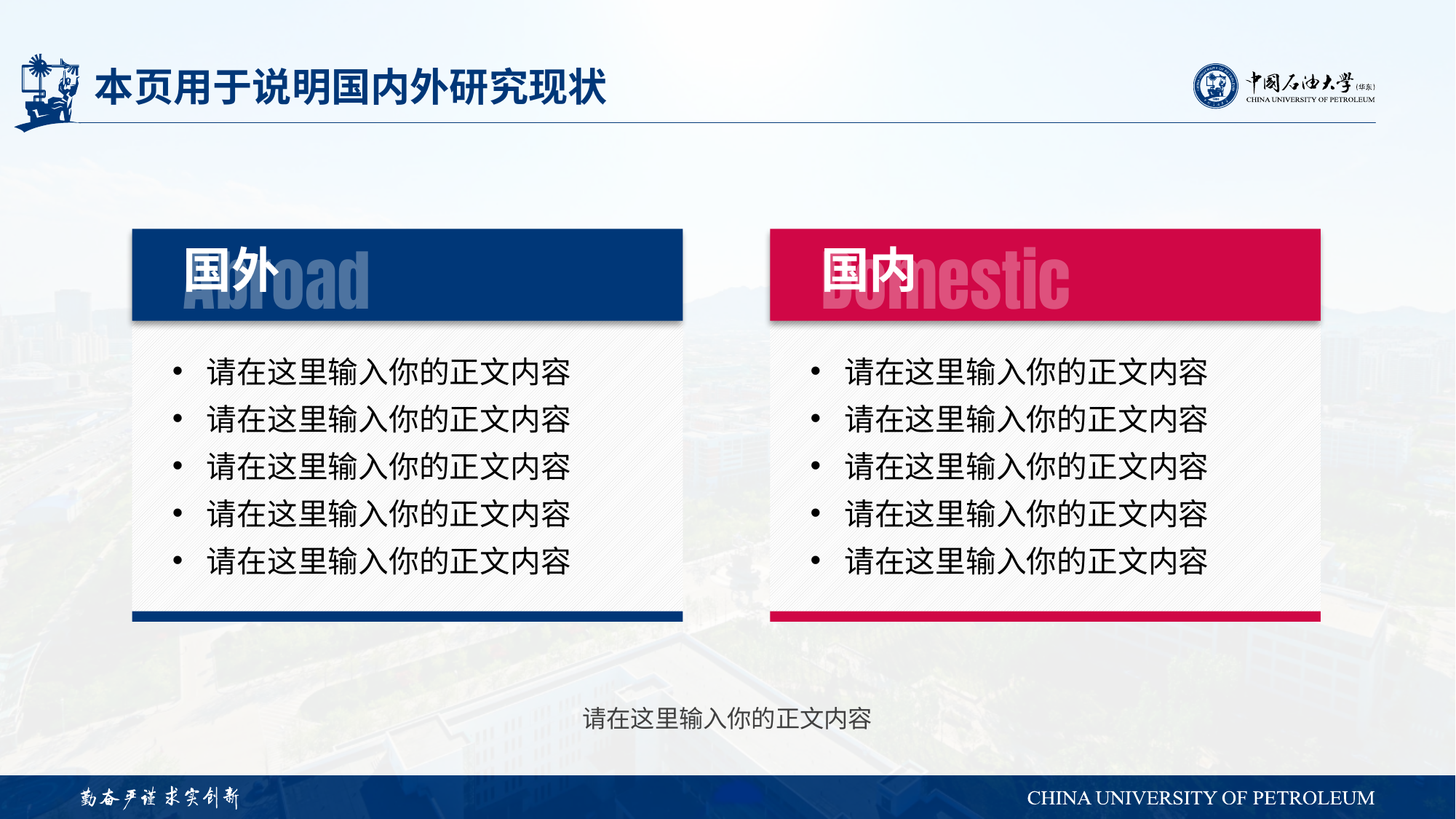

# 本页用于说明国内外研究现状

国外
Abroad

请在这里输入你的正文内容
请在这里输入你的正文内容
请在这里输入你的正文内容
请在这里输入你的正文内容
请在这里输入你的正文内容

国内
Domestic

请在这里输入你的正文内容
请在这里输入你的正文内容
请在这里输入你的正文内容
请在这里输入你的正文内容
请在这里输入你的正文内容

请在这里输入你的正文内容